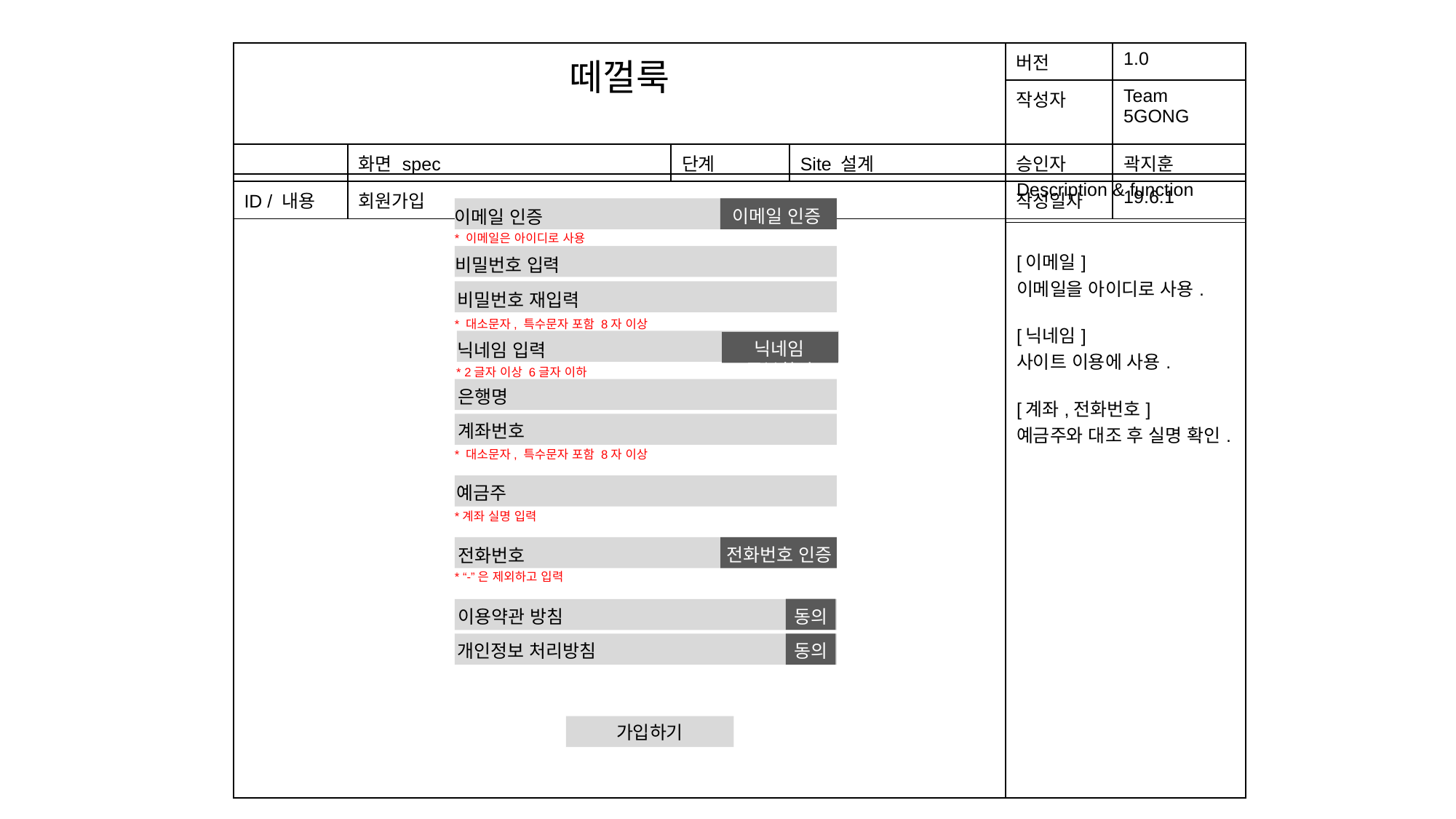

| 떼껄룩 |  |  |  | 버전 | 1.0 |
| --- | --- | --- | --- | --- | --- |
|  |  |  |  | 작성자 | Team 5GONG |
|  | 화면 spec | 단계 | Site 설계 | 승인자 | 곽지훈 |
| ID / 내용 | 회원가입 |  |  | 작성일자 | 19.6.1 |
|  | Description & function |
| --- | --- |
|  | [이메일] 이메일을 아이디로 사용. [닉네임] 사이트 이용에 사용. [계좌,전화번호] 예금주와 대조 후 실명 확인. |

이메일 인증
이메일 인증
* 이메일은 아이디로 사용

비밀번호 입력

비밀번호 재입력
* 대소문자, 특수문자 포함 8자 이상

닉네임 중복확인
닉네임 입력
* 2글자 이상 6글자 이하

은행명

계좌번호
* 대소문자, 특수문자 포함 8자 이상

예금주
*계좌 실명 입력

전화번호 인증
전화번호
* “-”은 제외하고 입력

동의
이용약관 방침

개인정보 처리방침
동의

가입하기